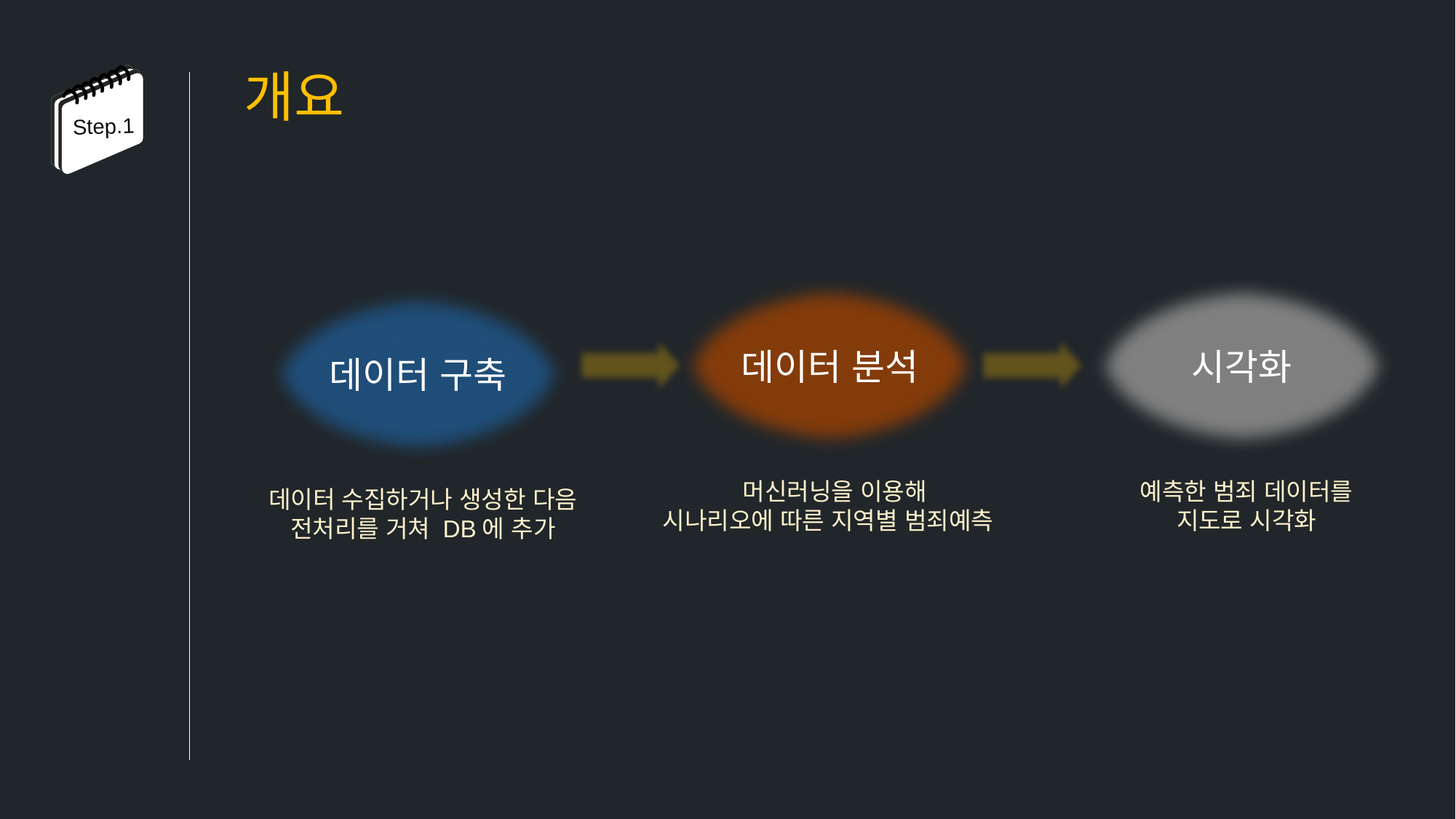

개요

Step.1
데이터 분석
머신러닝을 이용해
시나리오에 따른 지역별 범죄예측
시각화
예측한 범죄 데이터를
지도로 시각화
데이터 구축
데이터 수집하거나 생성한 다음
전처리를 거쳐 DB에 추가